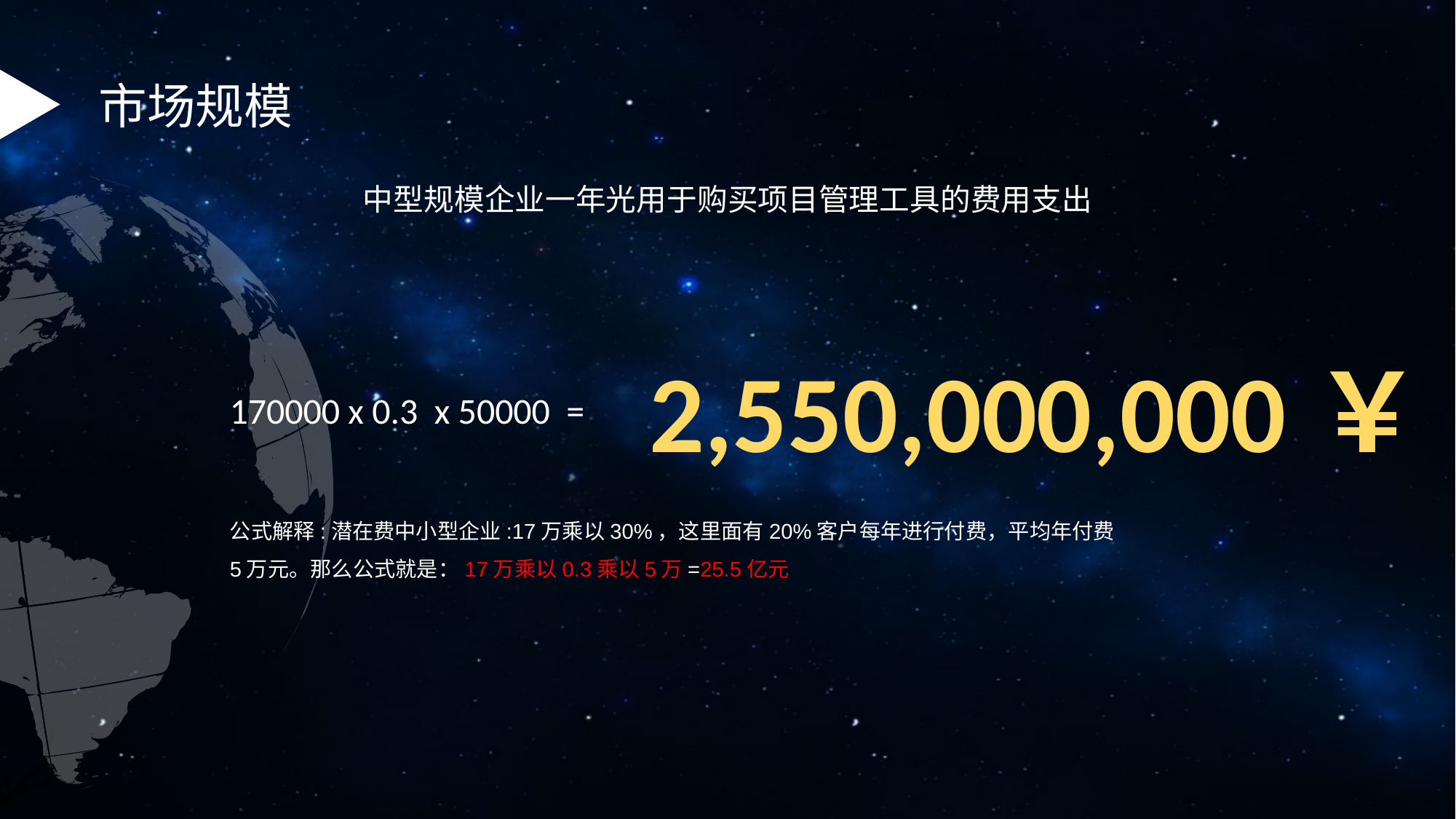

市场规模

中型规模企业一年光用于购买项目管理工具的费用支出
2,550,000,000￥
170000 x 0.3  x 50000  =
公式解释:潜在费中小型企业:17万乘以30%，这里面有20%客户每年进行付费，平均年付费5万元。那么公式就是：17万乘以0.3乘以5万=25.5亿元
.